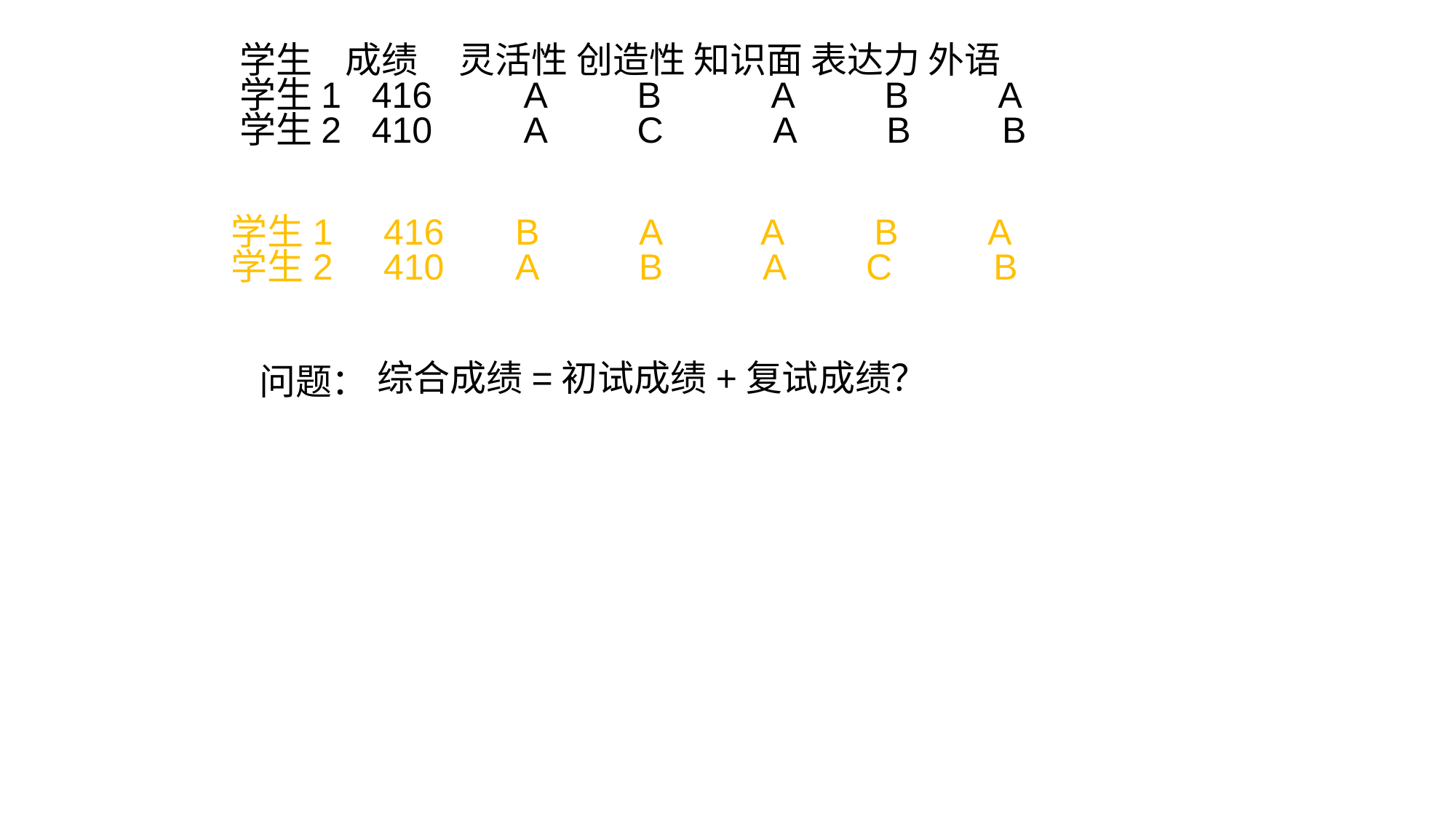

学生    成绩     灵活性 创造性 知识面 表达力 外语
学生1   416         A         B           A         B         A
学生2   410         A         C           A         B         B
学生1     416       B          A          A         B         A
学生2     410       A          B          A        C          B
综合成绩=初试成绩+复试成绩？
问题：